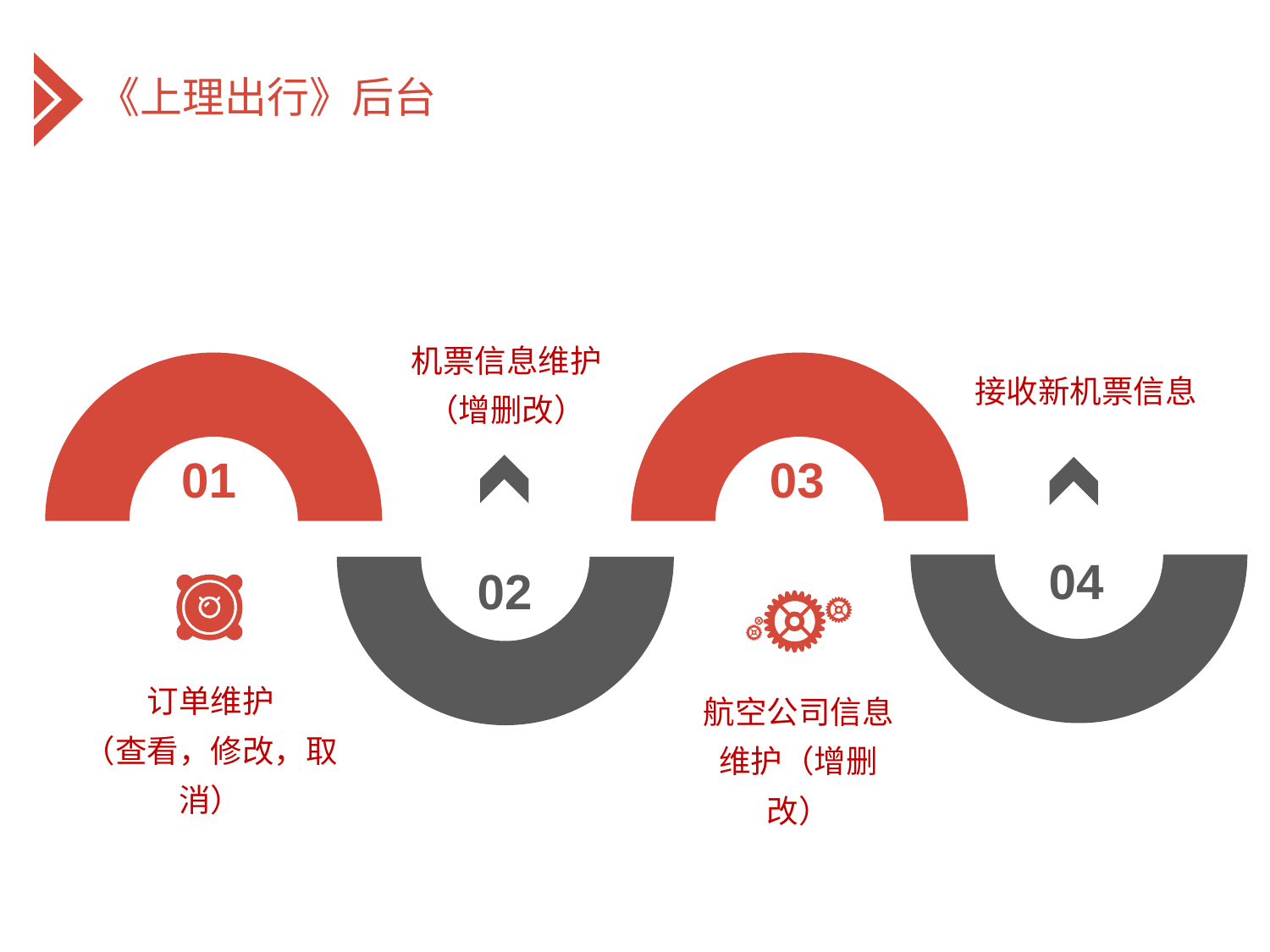

《上理出行》后台
机票信息维护
（增删改）

02

03

01

订单维护
（查看，修改，取消）
接收新机票信息

04
航空公司信息
维护（增删改）